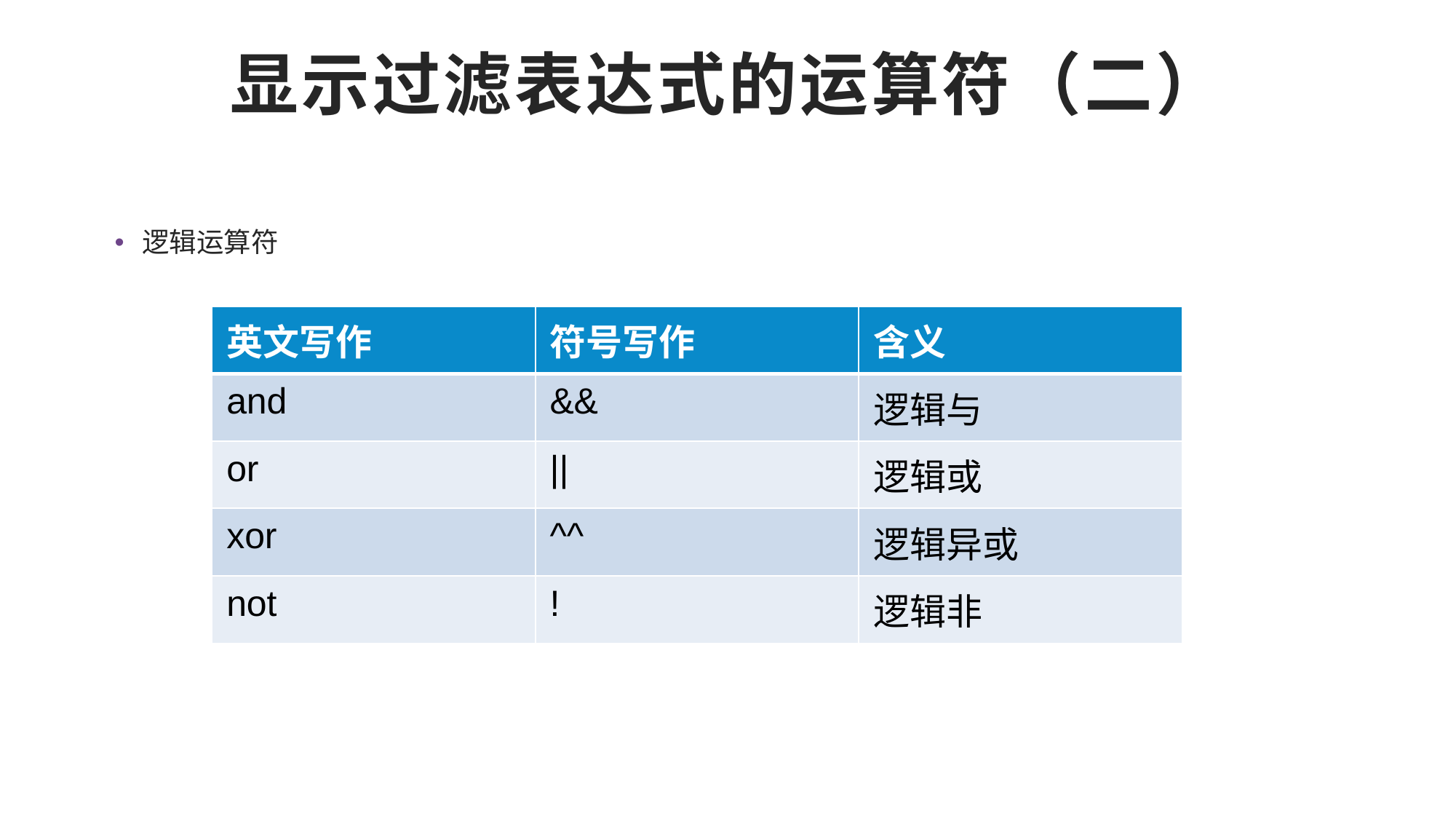

# 显示过滤表达式的运算符（二）
逻辑运算符
| 英文写作 | 符号写作 | 含义 |
| --- | --- | --- |
| and | && | 逻辑与 |
| or | || | 逻辑或 |
| xor | ^^ | 逻辑异或 |
| not | ! | 逻辑非 |